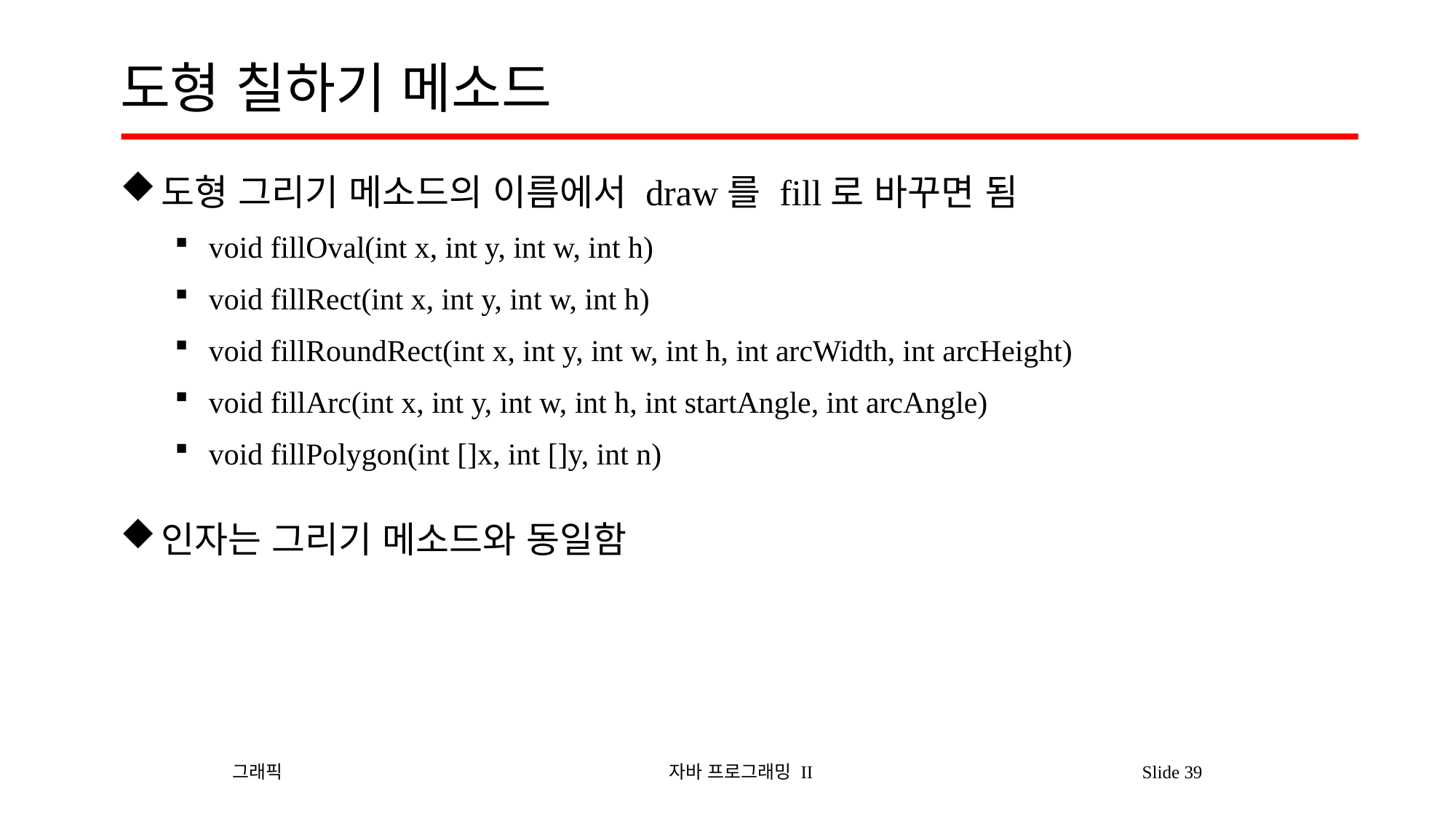

# 도형 칠하기 메소드
도형 그리기 메소드의 이름에서 draw를 fill로 바꾸면 됨
void fillOval(int x, int y, int w, int h)
void fillRect(int x, int y, int w, int h)
void fillRoundRect(int x, int y, int w, int h, int arcWidth, int arcHeight)
void fillArc(int x, int y, int w, int h, int startAngle, int arcAngle)
void fillPolygon(int []x, int []y, int n)
인자는 그리기 메소드와 동일함